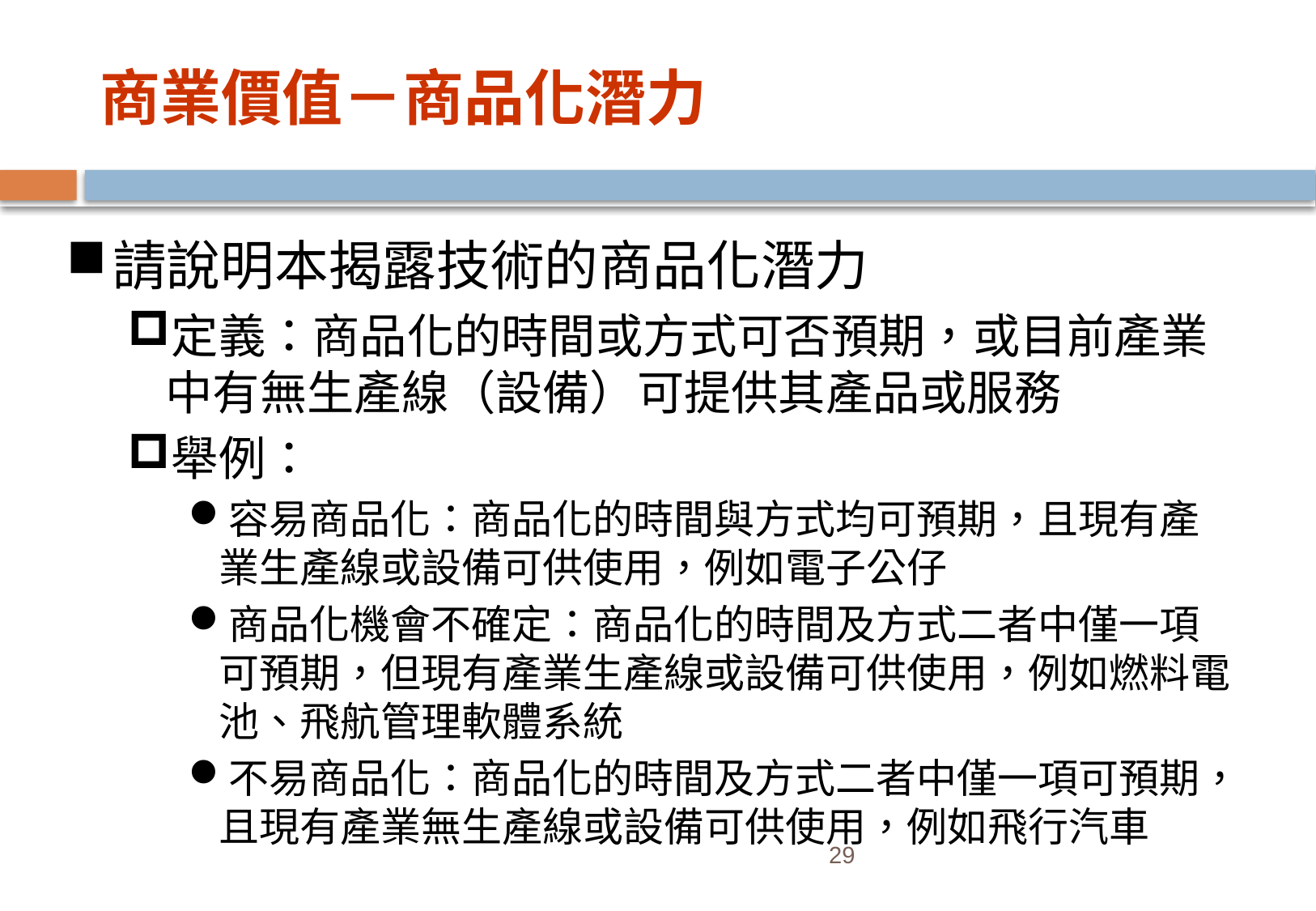

# 商業價值－商品化潛力
請說明本揭露技術的商品化潛力
定義：商品化的時間或方式可否預期，或目前產業中有無生產線（設備）可提供其產品或服務
舉例：
容易商品化：商品化的時間與方式均可預期，且現有產業生產線或設備可供使用，例如電子公仔
商品化機會不確定：商品化的時間及方式二者中僅一項可預期，但現有產業生產線或設備可供使用，例如燃料電池、飛航管理軟體系統
不易商品化：商品化的時間及方式二者中僅一項可預期，且現有產業無生產線或設備可供使用，例如飛行汽車
29